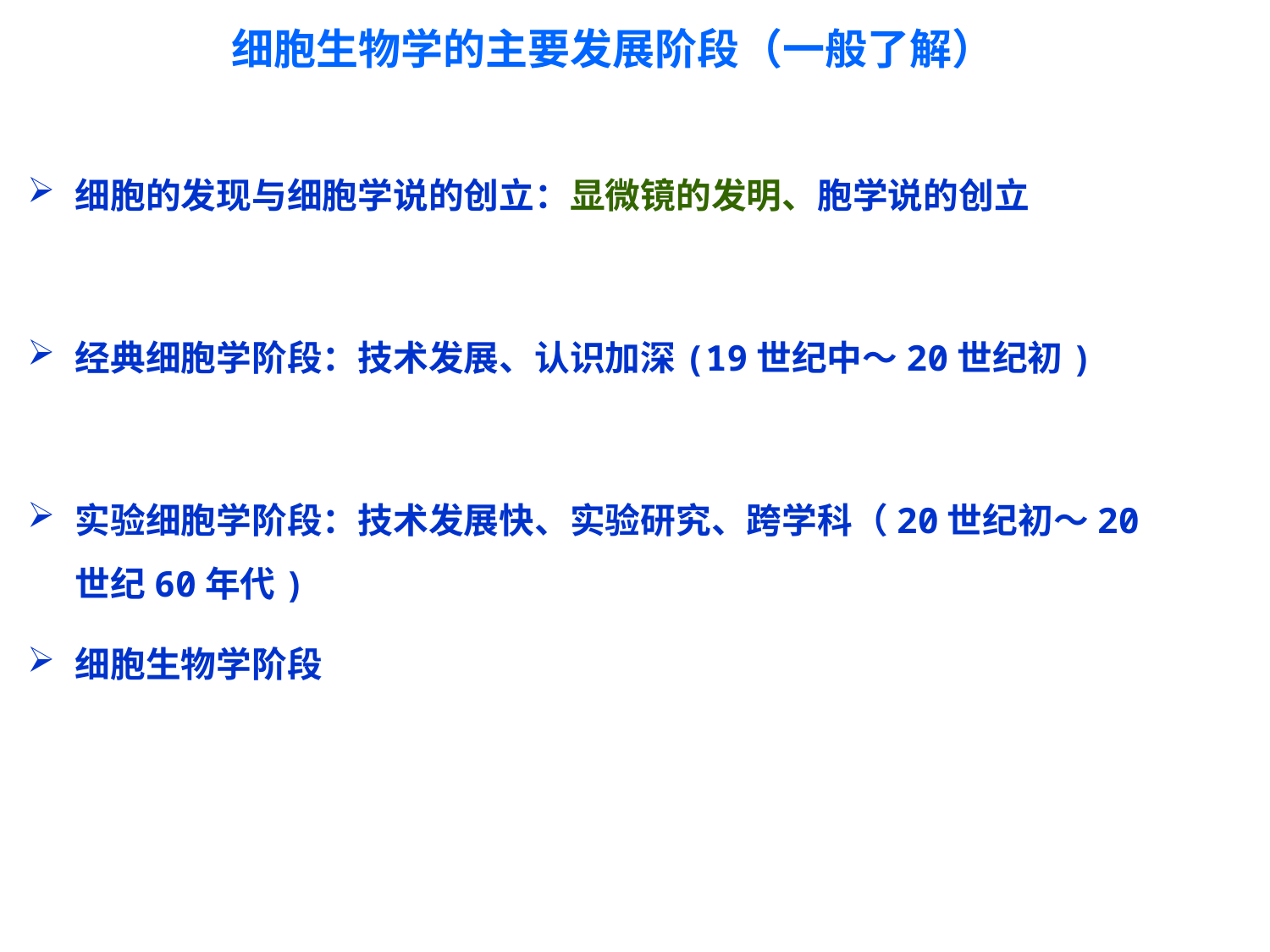

细胞生物学的主要发展阶段（一般了解）

细胞的发现与细胞学说的创立：显微镜的发明、胞学说的创立

经典细胞学阶段：技术发展、认识加深(19世纪中～20世纪初)

实验细胞学阶段：技术发展快、实验研究、跨学科（20世纪初～20世纪60年代)
细胞生物学阶段